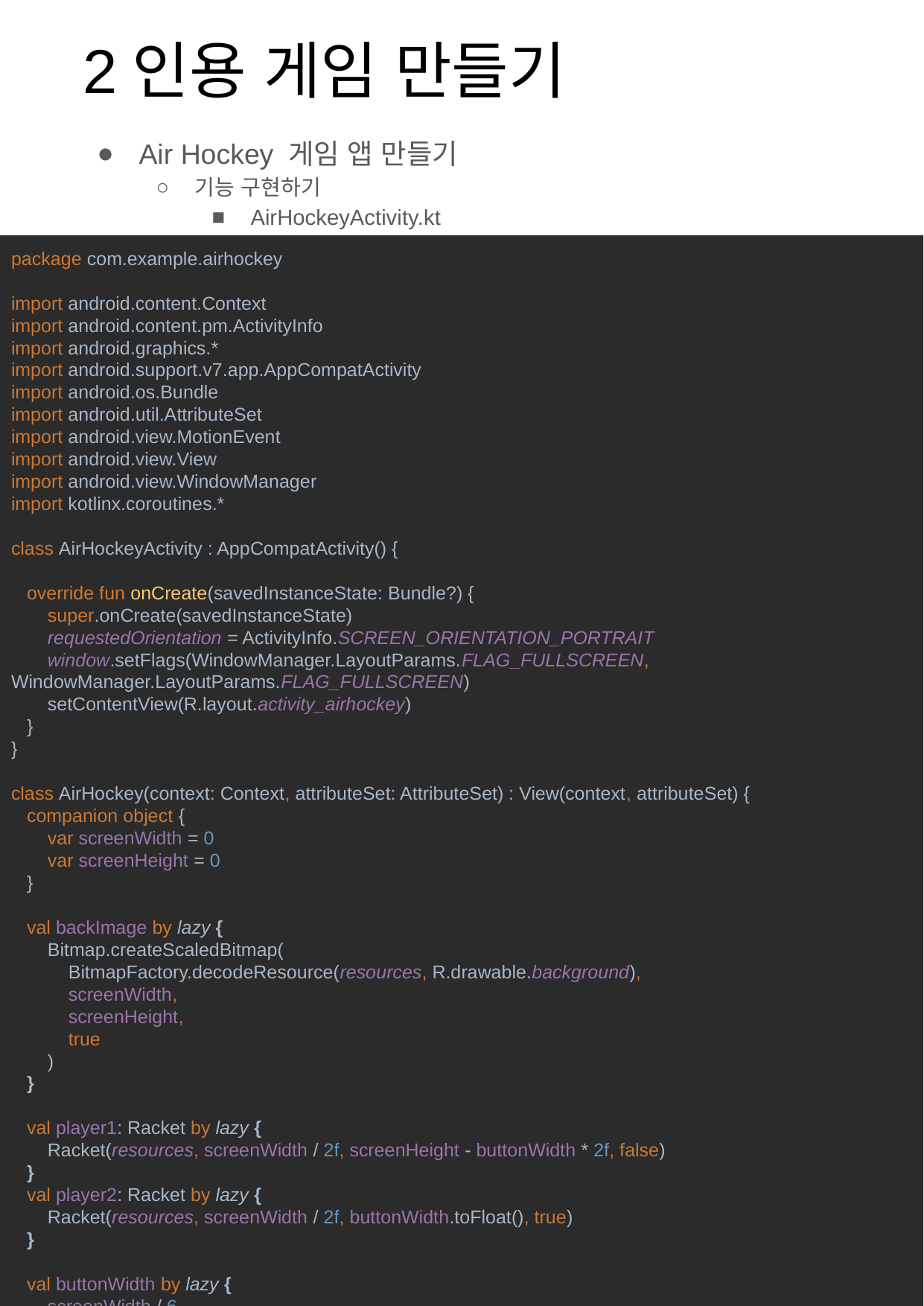

# 2인용 게임 만들기
Air Hockey 게임 앱 만들기
기능 구현하기
AirHockeyActivity.kt
package com.example.airhockey

import android.content.Context
import android.content.pm.ActivityInfo
import android.graphics.*
import android.support.v7.app.AppCompatActivity
import android.os.Bundle
import android.util.AttributeSet
import android.view.MotionEvent
import android.view.View
import android.view.WindowManager
import kotlinx.coroutines.*

class AirHockeyActivity : AppCompatActivity() {

   override fun onCreate(savedInstanceState: Bundle?) {
       super.onCreate(savedInstanceState)
       requestedOrientation = ActivityInfo.SCREEN_ORIENTATION_PORTRAIT
       window.setFlags(WindowManager.LayoutParams.FLAG_FULLSCREEN, WindowManager.LayoutParams.FLAG_FULLSCREEN)
       setContentView(R.layout.activity_airhockey)
   }
}

class AirHockey(context: Context, attributeSet: AttributeSet) : View(context, attributeSet) {
   companion object {
       var screenWidth = 0
       var screenHeight = 0
   }

   val backImage by lazy {
       Bitmap.createScaledBitmap(
           BitmapFactory.decodeResource(resources, R.drawable.background),
           screenWidth,
           screenHeight,
           true
       )
   }

   val player1: Racket by lazy {
       Racket(resources, screenWidth / 2f, screenHeight - buttonWidth * 2f, false)
   }
   val player2: Racket by lazy {
       Racket(resources, screenWidth / 2f, buttonWidth.toFloat(), true)
   }

   val buttonWidth by lazy {
       screenWidth / 6
   }

   val player1Button by lazy {
       arrayOf(
           CustomButton(
               BitmapFactory.decodeResource(resources, R.drawable.left_arrow),
               0f,
               screenHeight - (buttonWidth / 4) * 5f
           ),
           CustomButton(
               BitmapFactory.decodeResource(resources, R.drawable.right_arrow),
               screenWidth - buttonWidth.toFloat(),
               screenHeight - (buttonWidth / 4) * 5f
           )
       )
   }
   val player2Button by lazy {
       arrayOf(
           CustomButton(BitmapFactory.decodeResource(resources, R.drawable.left_arrow), 0f, buttonWidth / 4f),
           CustomButton(
               BitmapFactory.decodeResource(resources, R.drawable.right_arrow),
               screenWidth - buttonWidth.toFloat(),
               buttonWidth / 4f
           )
       )
   }

   val puck by lazy {
       Puck(resources, player1.x + player1.w, player1.y, screenWidth / 60, screenWidth / 42)
   }

   val paint by lazy {
       Paint()
   }

   override fun onSizeChanged(w: Int, h: Int, oldw: Int, oldh: Int) {
       super.onSizeChanged(w, h, oldw, oldh)
       val display = (context.getSystemService(Context.WINDOW_SERVICE) as WindowManager).defaultDisplay
       val p = Point()
       display.getSize(p)
       screenWidth = p.x
       screenHeight = p.y

       gamePlayCoroutine.start()
   }

   override fun onDetachedFromWindow() {
       gamePlayCoroutine.cancel()
       super.onDetachedFromWindow()
   }

   var operation = true

   val gamePlayCoroutine = CoroutineScope(Dispatchers.Default).launch(start = CoroutineStart.LAZY) {
       paint.color = Color.WHITE
       paint.isAntiAlias = true
       paint.typeface = Typeface.create("", Typeface.BOLD)
       paint.textSize = 62f
       while (operation) {
           player1.movePuck(player1Button[0].isTouch, player1Button[1].isTouch)
           player2.movePuck(player2Button[0].isTouch, player2Button[1].isTouch)
           postInvalidate()
           delay(10)
       }
   }

   private fun isCollision(r: Racket): Boolean {
       return (r.w + puck.w > Math.abs((r.x + r.w) - (puck.x + puck.w)) && r.h + puck.h > Math.abs((r.y + r.h) - (puck.y + puck.h)))
   }

   override fun onDraw(canvas: Canvas?) {
       canvas!!.drawBitmap(backImage, 0f, 0f, null)

       if (isCollision(player1)) {
           puck.ySpeed = -puck.ySpeed
           puck.y -= 10

           if (player1.btnDirection == 0) {
               puck.direction = 0

           } else puck.direction = 1
       }
       if (isCollision(player2)) {
           puck.ySpeed = -puck.ySpeed
           puck.y += 10

           if (player1.btnDirection == 0) {
               puck.direction = 0
           } else puck.direction = 1
       }

       player1.drawBitmap(canvas)
       player2.drawBitmap(canvas)

       if (puck.x < 0 || puck.x >= screenWidth) {
           if (puck.direction == 1) puck.direction = 0
           else if (puck.direction == 0) puck.direction = 1
       }
       if (puck.direction == 0) {
           puck.x -= puck.xSpeed
       } else {
           puck.x += puck.xSpeed
       }

       puck.y -= puck.ySpeed

       puck.drawBitmap(canvas)

       if (puck.y < 0) {
           puck.y = screenHeight / 2f
           puck.x = 0f
           player1.score += 10
       }
       if (puck.y > screenHeight) {
           puck.y = screenHeight / 2f
           puck.x = 0f
           player2.score += 10
       }

       for (p1 in player1Button)
           p1.drawBitmap(canvas)
       for (p2 in player2Button)
           p2.drawBitmap(canvas)

       canvas.drawText("점수 : ${player1.score}", buttonWidth * 2f, screenHeight / 2f + buttonWidth, paint)
       canvas.rotate(180f, screenWidth / 2f, screenHeight / 2f)
       canvas.drawText("점수 : ${player2.score}", buttonWidth * 2f, screenHeight / 2f + buttonWidth, paint)
       canvas.rotate(180f, screenWidth / 2f, screenHeight / 2f)
   }

   //터치 이벤트 발생시
   override fun onTouchEvent(event: MotionEvent): Boolean {
       val x = Array(4) { -1f }
       val y = Array(4) { -1f }
       val isTouch = Array(4) { false }

       val pointerCount = event.pointerCount

       when (event.actionMasked) {
           //여러 점 터치
           MotionEvent.ACTION_POINTER_DOWN -> {
               for (i in 0 until pointerCount) {
                   //터치한 좌표
                   x[i] = event.getX(i)
                   y[i] = event.getY(i)
                   isTouch[i] = true
               }
           }
           //한 점 터치
           MotionEvent.ACTION_DOWN -> {
               //터치한 좌표
               x[0] = event.getX(0)
               y[0] = event.getY(0)
               isTouch[0] = true
           }
           //여러 점 손가락 떼기
           MotionEvent.ACTION_POINTER_UP -> {
               val index = event.actionIndex
               x[index] = event.getX(index)
               y[index] = event.getY(index)
               isTouch[event.actionIndex] = false
           }
           //한 점 손가락 떼기
           MotionEvent.ACTION_UP -> {
               val index = event.actionIndex
               //터치한 좌표
               x[index] = event.getX(index)
               y[index] = event.getY(index)
               isTouch[index] = false
           }
           else -> return true
       }
       //터치 4개까지 처리함
       for (i in 0..3) {
           for (button in player1Button) {
               button.processButton(x[i], y[i], isTouch[i])
           }
           for (button in player2Button) {
               button.processButton(x[i], y[i], isTouch[i])
           }
       }
       return true
   }
}

51